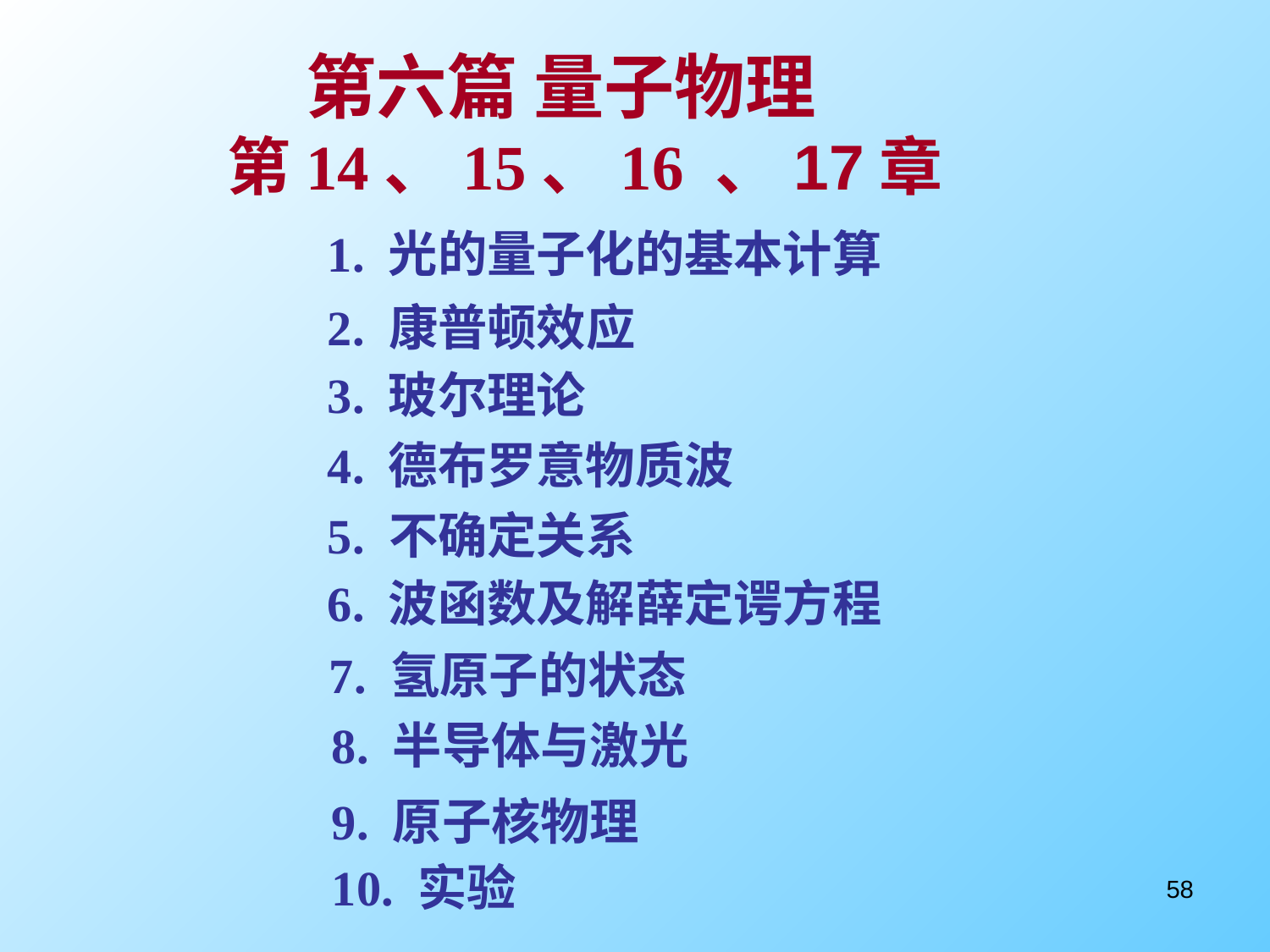

第六篇 量子物理
第14、15、16 、17章
1. 光的量子化的基本计算
2. 康普顿效应
3. 玻尔理论
4. 德布罗意物质波
5. 不确定关系
6. 波函数及解薛定谔方程
 7. 氢原子的状态
8. 半导体与激光
9. 原子核物理
10. 实验
58